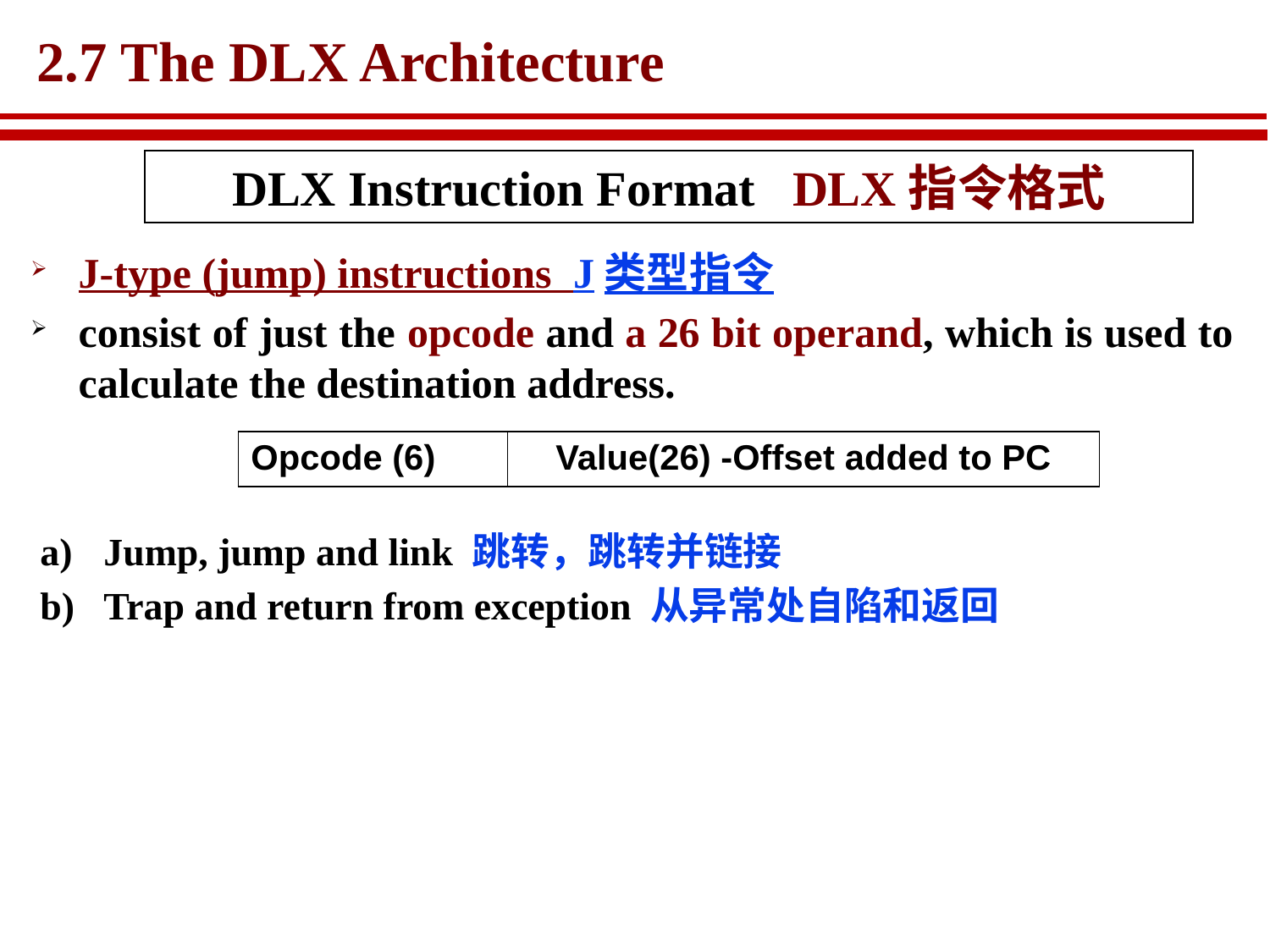

# 2.7 The DLX Architecture
DLX Instruction Format   DLX指令格式
J-type (jump) instructions  J类型指令
consist of just the opcode and a 26 bit operand, which is used to calculate the destination address.
| Opcode (6) | Value(26) -Offset added to PC |
| --- | --- |
Jump, jump and link 跳转，跳转并链接
Trap and return from exception 从异常处自陷和返回